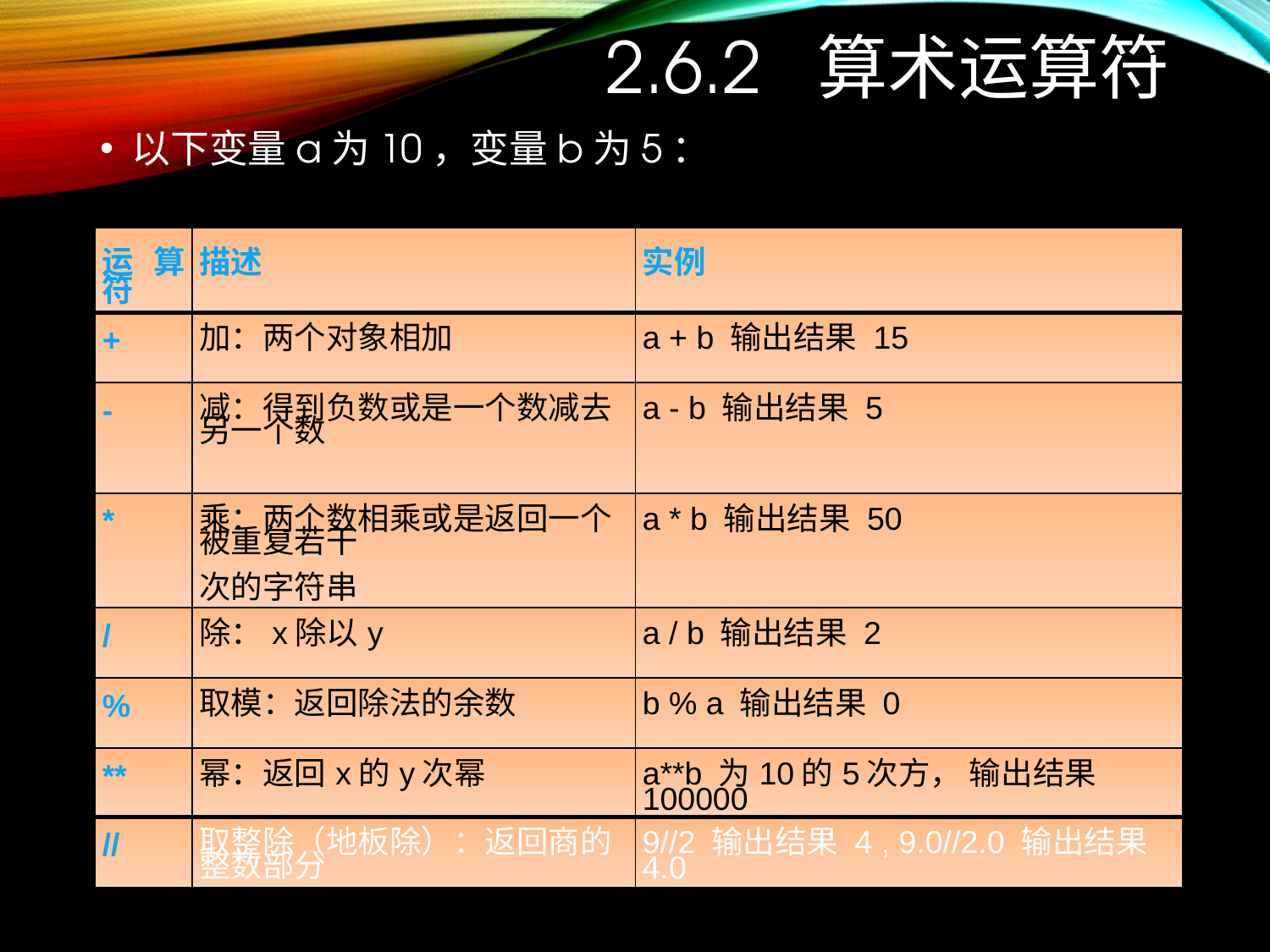

# 2.6.2  算术运算符
以下变量a为10，变量b为5：

| 运算符 | 描述 | 实例 |
| --- | --- | --- |
| + | 加：两个对象相加 | a + b 输出结果 15 |
| - | 减：得到负数或是一个数减去另一个数 | a - b 输出结果 5 |
| \* | 乘：两个数相乘或是返回一个被重复若干 次的字符串 | a \* b 输出结果 50 |
| / | 除：x除以y | a / b 输出结果 2 |
| % | 取模：返回除法的余数 | b % a 输出结果 0 |
| \*\* | 幂：返回x的y次幂 | a\*\*b 为10的5次方， 输出结果 100000 |
| // | 取整除（地板除）：返回商的整数部分 | 9//2 输出结果 4 , 9.0//2.0 输出结果 4.0 |